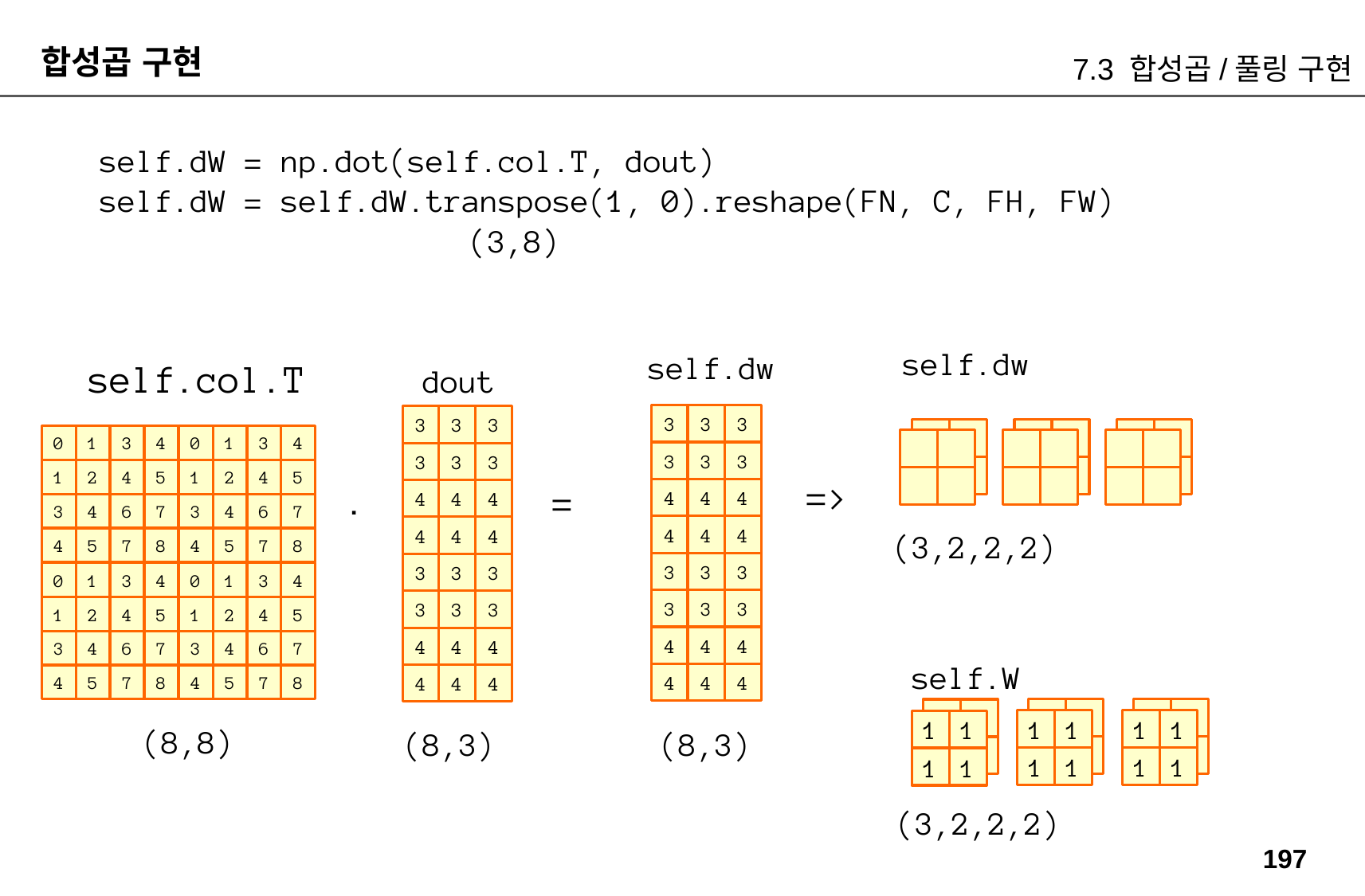

합성곱 구현
7.3 합성곱/풀링 구현
self.dW = np.dot(self.col.T, dout)
self.dW = self.dW.transpose(1, 0).reshape(FN, C, FH, FW)
(3,8)
self.dw
self.dw
self.col.T
dout
3
3
3
3
3
3
4
4
4
4
4
4
3
3
3
3
3
3
4
4
4
4
4
4
3
3
3
3
3
3
4
4
4
4
4
4
3
3
3
3
3
3
4
4
4
4
4
4

0
1
3
4
1
2
4
5
3
4
6
7
4
5
7
8
0
1
3
4
1
2
4
5
3
4
6
7
4
5
7
8

=>

.
=
(3,2,2,2)
0
1
3
4
1
2
4
5
3
4
6
7
4
5
7
8
0
1
3
4
1
2
4
5
3
4
6
7
4
5
7
8
self.W
1
1
1
1
1
1
1
1
1
1
1
1
(8,8)
(8,3)
(8,3)
1
1
1
1
1
1
1
1
1
1
1
1
(3,2,2,2)